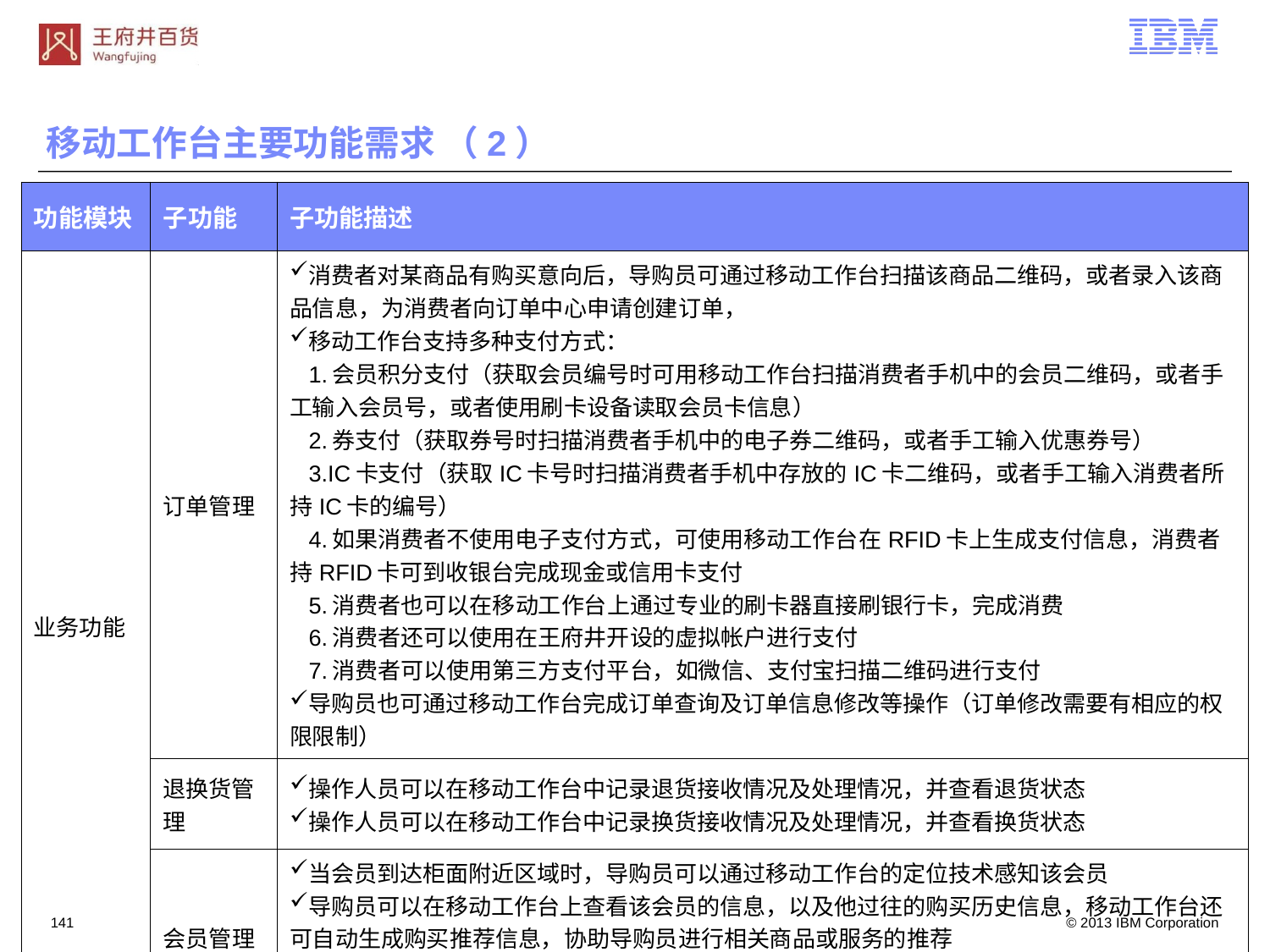

移动工作台主要功能需求 （2）
| 功能模块 | 子功能 | 子功能描述 |
| --- | --- | --- |
| 业务功能 | 订单管理 | 消费者对某商品有购买意向后，导购员可通过移动工作台扫描该商品二维码，或者录入该商品信息，为消费者向订单中心申请创建订单， 移动工作台支持多种支付方式： 1.会员积分支付（获取会员编号时可用移动工作台扫描消费者手机中的会员二维码，或者手工输入会员号，或者使用刷卡设备读取会员卡信息） 2.券支付（获取券号时扫描消费者手机中的电子券二维码，或者手工输入优惠券号） 3.IC卡支付（获取IC卡号时扫描消费者手机中存放的IC卡二维码，或者手工输入消费者所持IC卡的编号） 4.如果消费者不使用电子支付方式，可使用移动工作台在RFID卡上生成支付信息，消费者持RFID卡可到收银台完成现金或信用卡支付 5.消费者也可以在移动工作台上通过专业的刷卡器直接刷银行卡，完成消费 6.消费者还可以使用在王府井开设的虚拟帐户进行支付 7.消费者可以使用第三方支付平台，如微信、支付宝扫描二维码进行支付 导购员也可通过移动工作台完成订单查询及订单信息修改等操作（订单修改需要有相应的权限限制） |
|  | 退换货管理 | 操作人员可以在移动工作台中记录退货接收情况及处理情况，并查看退货状态 操作人员可以在移动工作台中记录换货接收情况及处理情况，并查看换货状态 |
|  | 会员管理 | 当会员到达柜面附近区域时，导购员可以通过移动工作台的定位技术感知该会员 导购员可以在移动工作台上查看该会员的信息，以及他过往的购买历史信息，移动工作台还可自动生成购买推荐信息，协助导购员进行相关商品或服务的推荐 导购员可以通过移动工作台查看不同会员等级专属的增值服务内容，特别是针对高端会员的特殊服务，从而进行针对性的推介 |
141